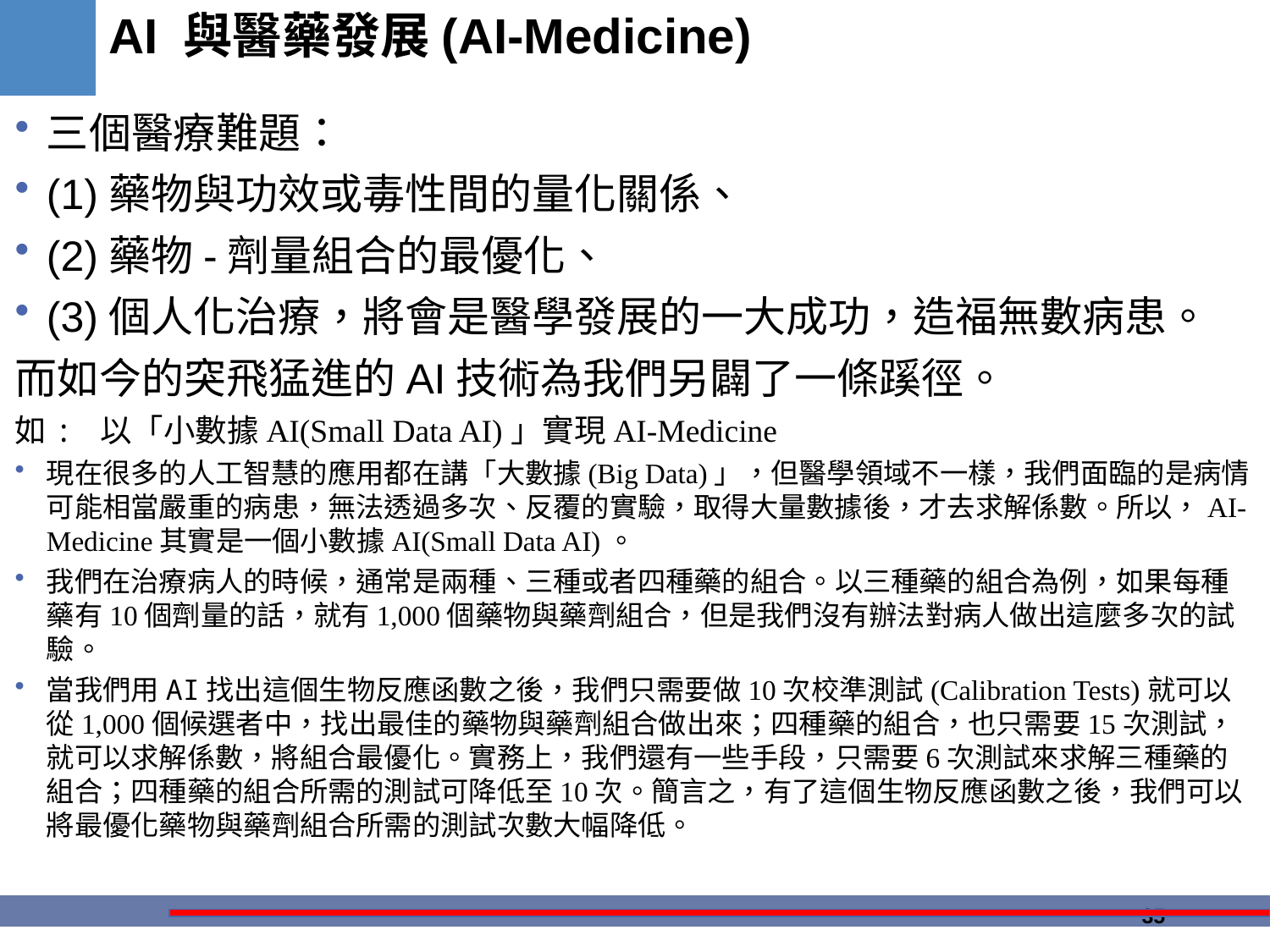

# AI 與醫藥發展(AI-Medicine)
三個醫療難題：
(1)藥物與功效或毒性間的量化關係、
(2)藥物-劑量組合的最優化、
(3)個人化治療，將會是醫學發展的一大成功，造福無數病患。
而如今的突飛猛進的AI技術為我們另闢了一條蹊徑。
如: 以「小數據AI(Small Data AI)」實現AI-Medicine
現在很多的人工智慧的應用都在講「大數據(Big Data)」，但醫學領域不一樣，我們面臨的是病情可能相當嚴重的病患，無法透過多次、反覆的實驗，取得大量數據後，才去求解係數。所以，AI-Medicine其實是一個小數據AI(Small Data AI)。
我們在治療病人的時候，通常是兩種、三種或者四種藥的組合。以三種藥的組合為例，如果每種藥有10個劑量的話，就有1,000個藥物與藥劑組合，但是我們沒有辦法對病人做出這麼多次的試驗。
當我們用AI找出這個生物反應函數之後，我們只需要做10次校準測試(Calibration Tests)就可以從1,000個候選者中，找出最佳的藥物與藥劑組合做出來；四種藥的組合，也只需要15次測試，就可以求解係數，將組合最優化。實務上，我們還有一些手段，只需要6次測試來求解三種藥的組合；四種藥的組合所需的測試可降低至10次。簡言之，有了這個生物反應函數之後，我們可以將最優化藥物與藥劑組合所需的測試次數大幅降低。